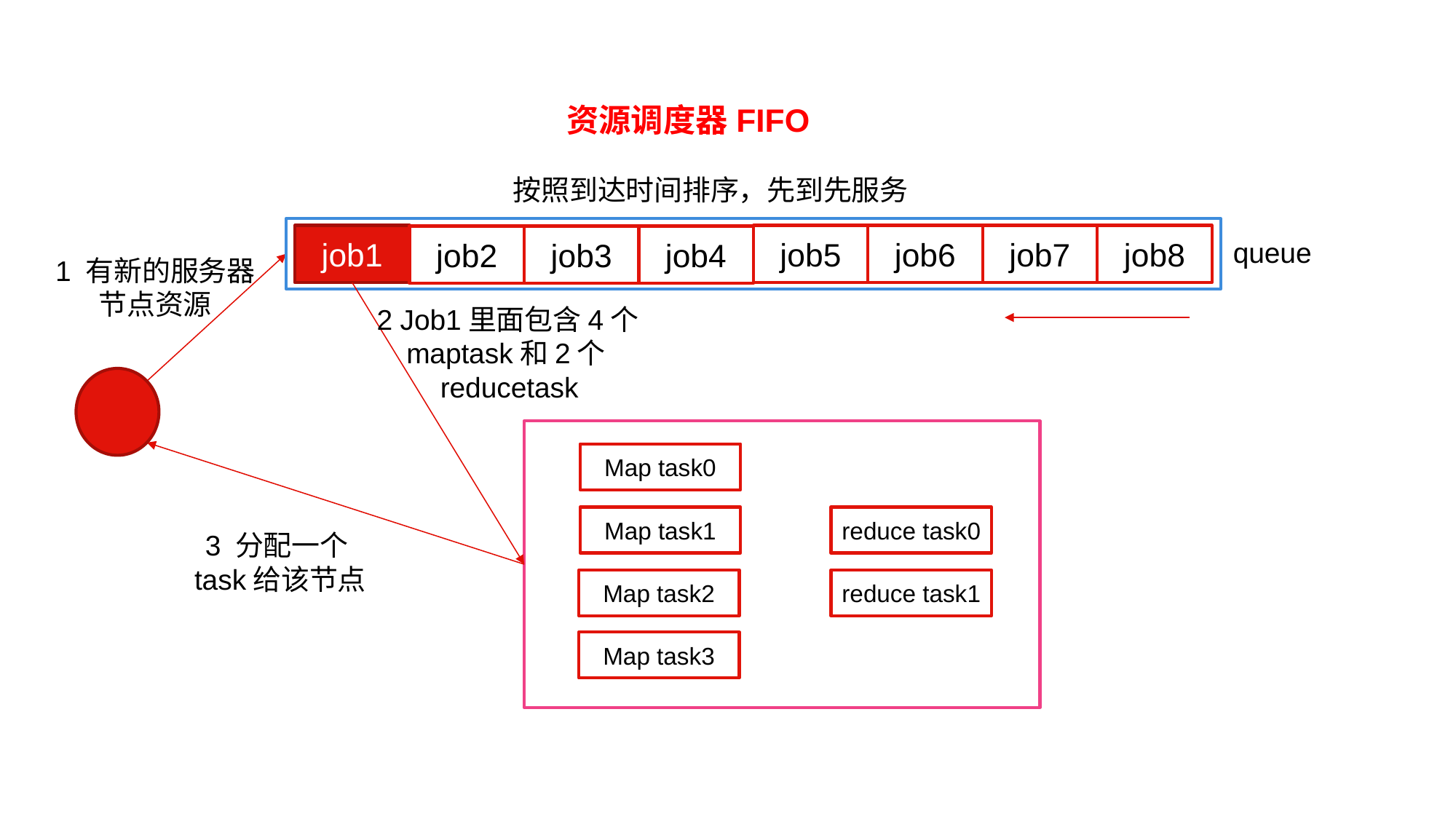

资源调度器FIFO
按照到达时间排序，先到先服务

job1
job5
job6
job7
job8
job4
job2
job3
queue
1 有新的服务器
节点资源
2 Job1里面包含4个maptask和2个reducetask

Map task0
Map task1
reduce task0
3 分配一个task给该节点
Map task2
reduce task1
Map task3